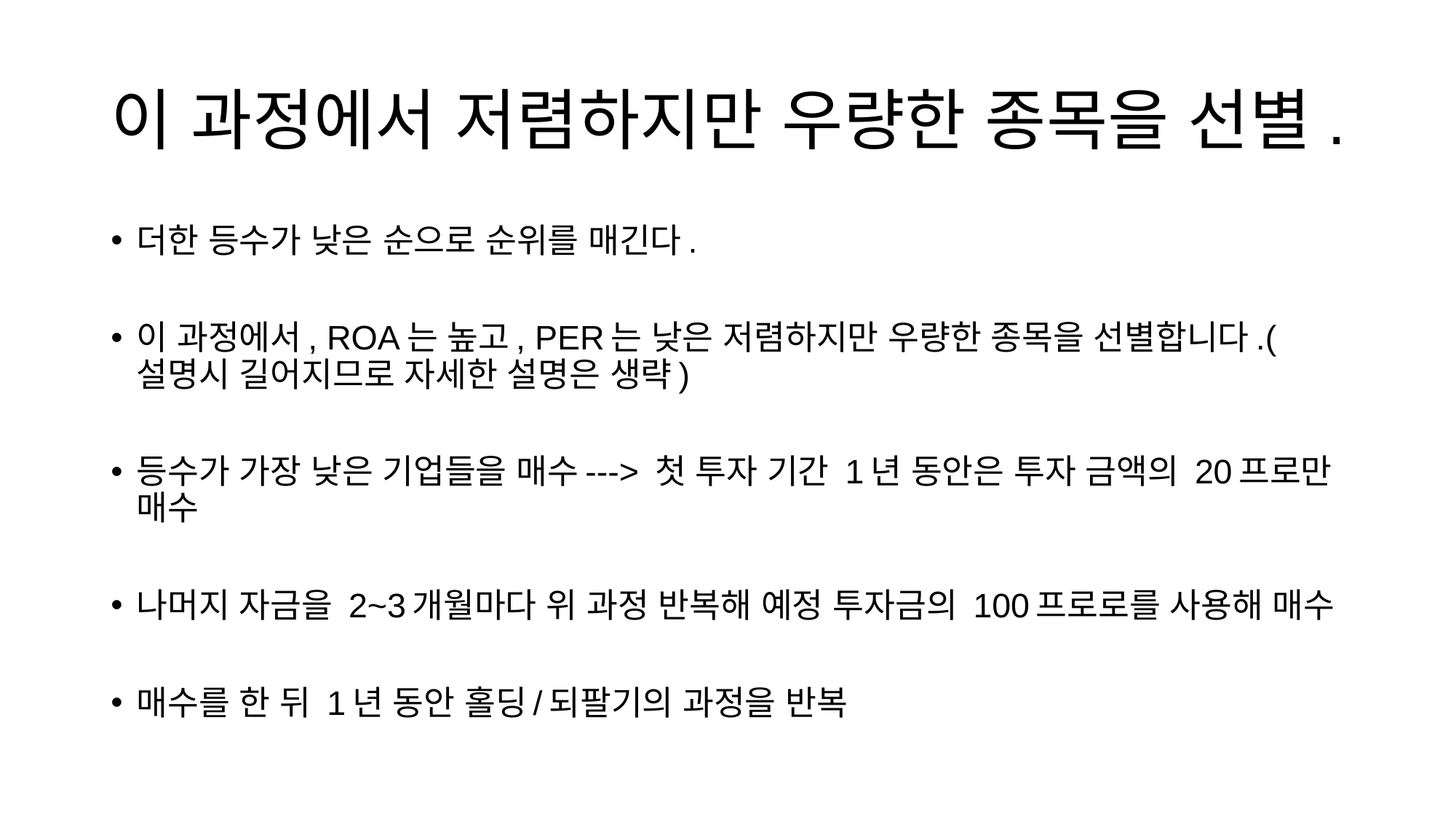

# 이 과정에서 저렴하지만 우량한 종목을 선별.
더한 등수가 낮은 순으로 순위를 매긴다.

이 과정에서, ROA는 높고, PER는 낮은 저렴하지만 우량한 종목을 선별합니다.(설명시 길어지므로 자세한 설명은 생략)

등수가 가장 낮은 기업들을 매수---> 첫 투자 기간 1년 동안은 투자 금액의 20프로만 매수

나머지 자금을 2~3개월마다 위 과정 반복해 예정 투자금의 100프로로를 사용해 매수

매수를 한 뒤 1년 동안 홀딩/되팔기의 과정을 반복